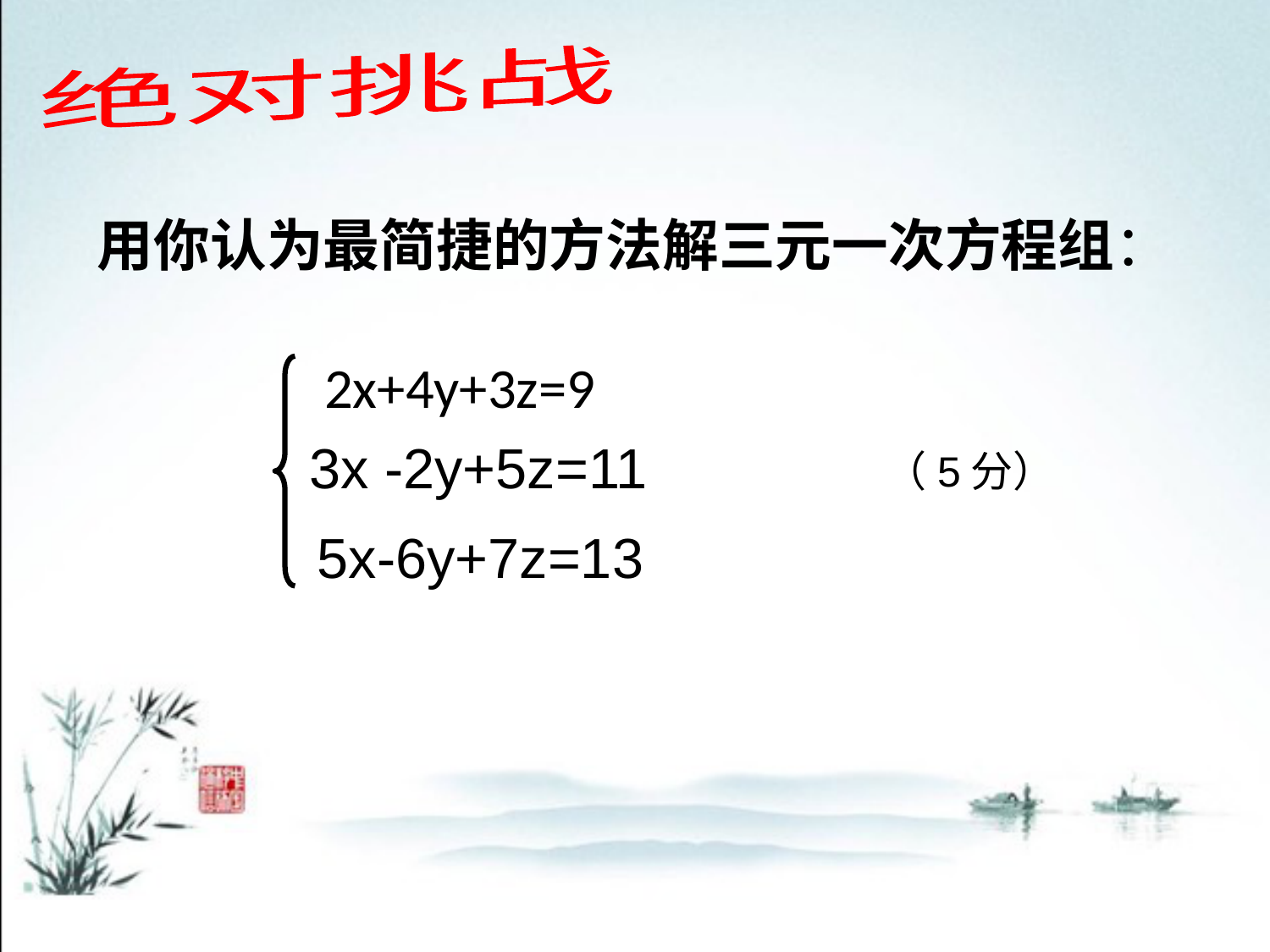

绝对挑战
用你认为最简捷的方法解三元一次方程组：
# 2x+4y+3z=9

3x -2y+5z=11
（5分）
5x-6y+7z=13